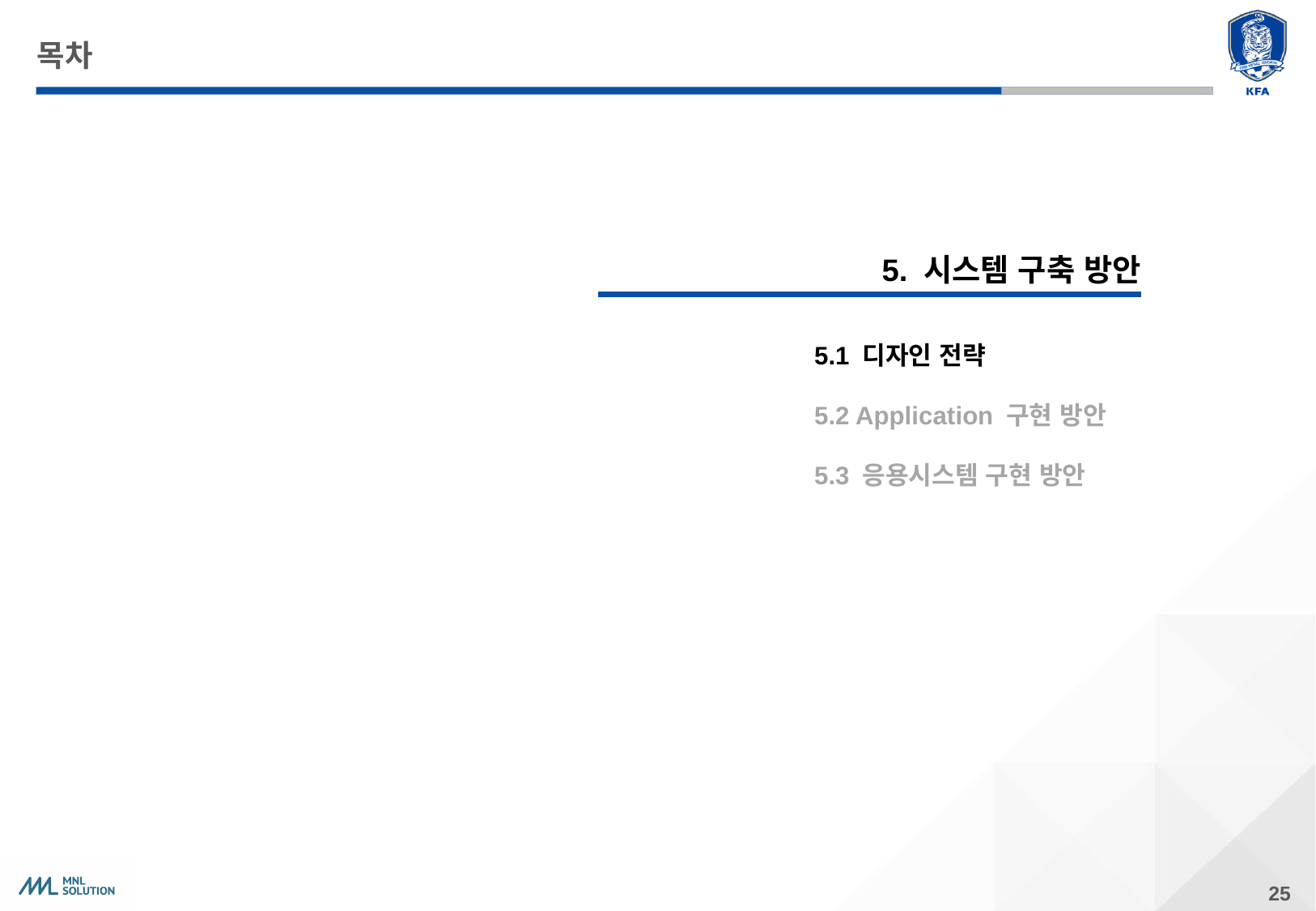

# 목차
5. 시스템 구축 방안

| 5.1 디자인 전략 5.2 Application 구현 방안 5.3 응용시스템 구현 방안 |
| --- |